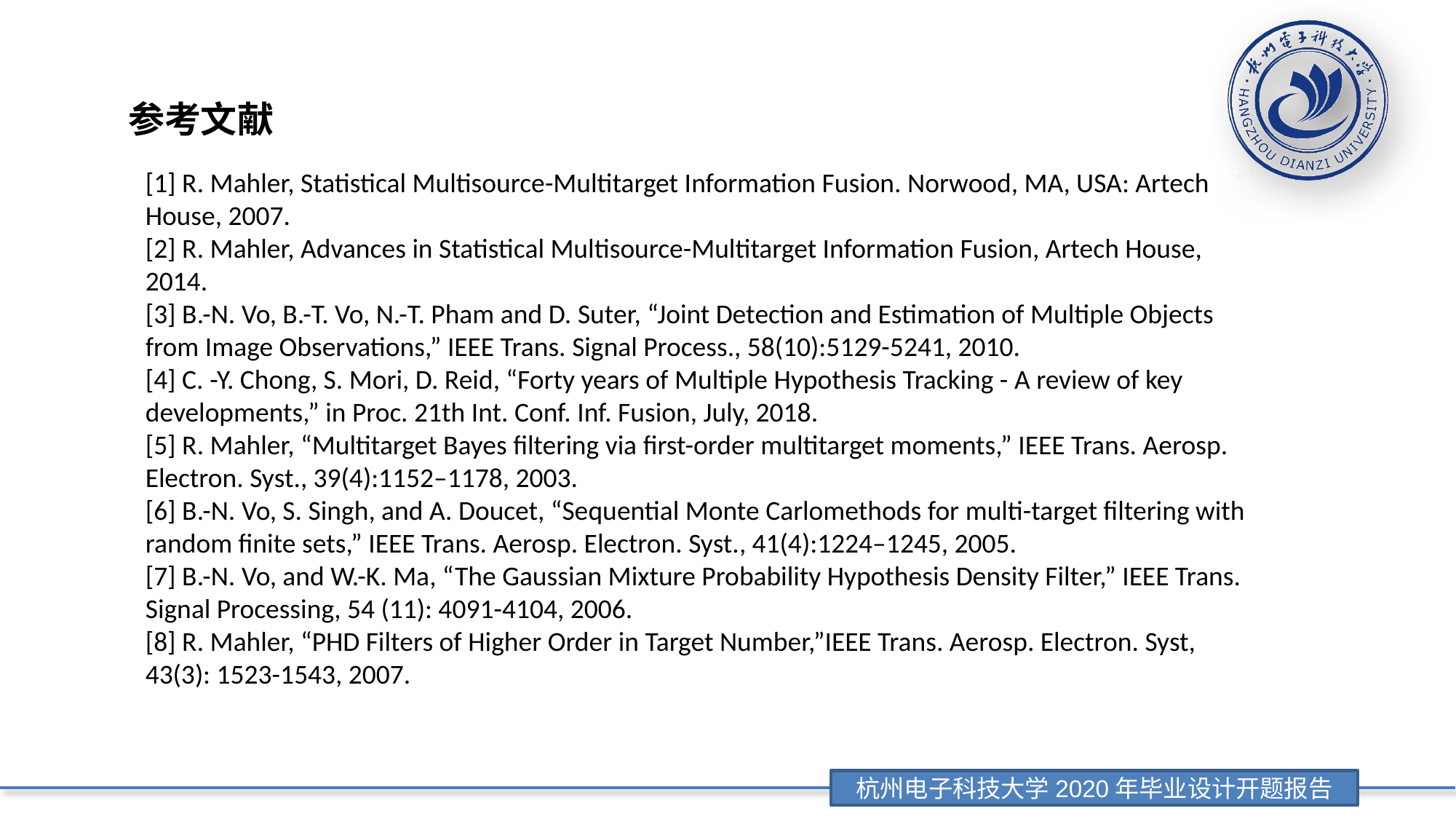

参考文献
[1] R. Mahler, Statistical Multisource-Multitarget Information Fusion. Norwood, MA, USA: Artech House, 2007.
[2] R. Mahler, Advances in Statistical Multisource-Multitarget Information Fusion, Artech House, 2014.
[3] B.-N. Vo, B.-T. Vo, N.-T. Pham and D. Suter, “Joint Detection and Estimation of Multiple Objects from Image Observations,” IEEE Trans. Signal Process., 58(10):5129-5241, 2010.
[4] C. -Y. Chong, S. Mori, D. Reid, “Forty years of Multiple Hypothesis Tracking - A review of key developments,” in Proc. 21th Int. Conf. Inf. Fusion, July, 2018.
[5] R. Mahler, “Multitarget Bayes filtering via first-order multitarget moments,” IEEE Trans. Aerosp. Electron. Syst., 39(4):1152–1178, 2003.
[6] B.-N. Vo, S. Singh, and A. Doucet, “Sequential Monte Carlomethods for multi-target filtering with random finite sets,” IEEE Trans. Aerosp. Electron. Syst., 41(4):1224–1245, 2005.
[7] B.-N. Vo, and W.-K. Ma, “The Gaussian Mixture Probability Hypothesis Density Filter,” IEEE Trans. Signal Processing, 54 (11): 4091-4104, 2006.
[8] R. Mahler, “PHD Filters of Higher Order in Target Number,”IEEE Trans. Aerosp. Electron. Syst, 43(3): 1523-1543, 2007.